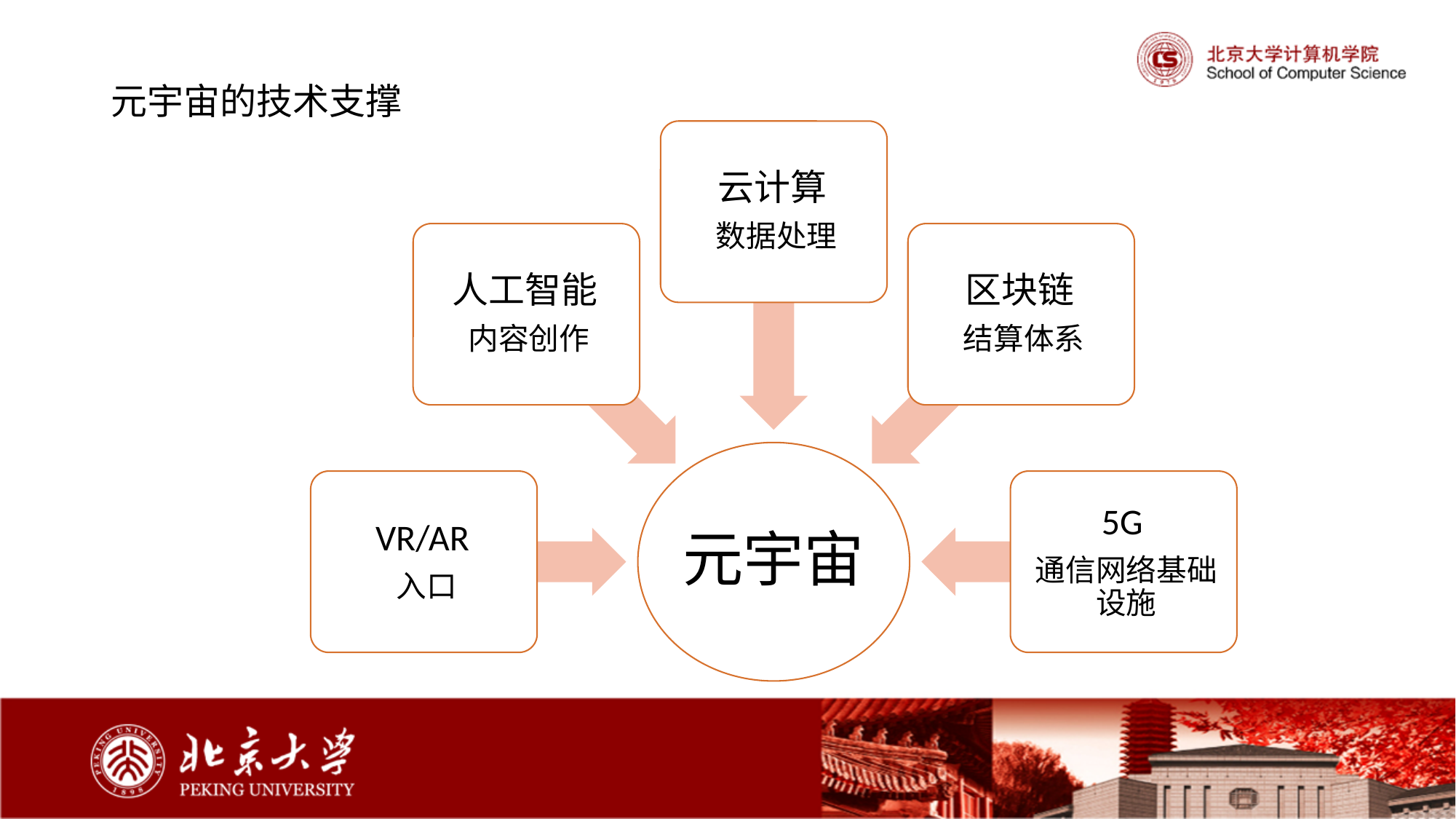

# 元宇宙的技术支撑
元宇宙
VR/AR
入口
人工智能
内容创作
云计算
数据处理
区块链
结算体系
5G
通信网络基础设施